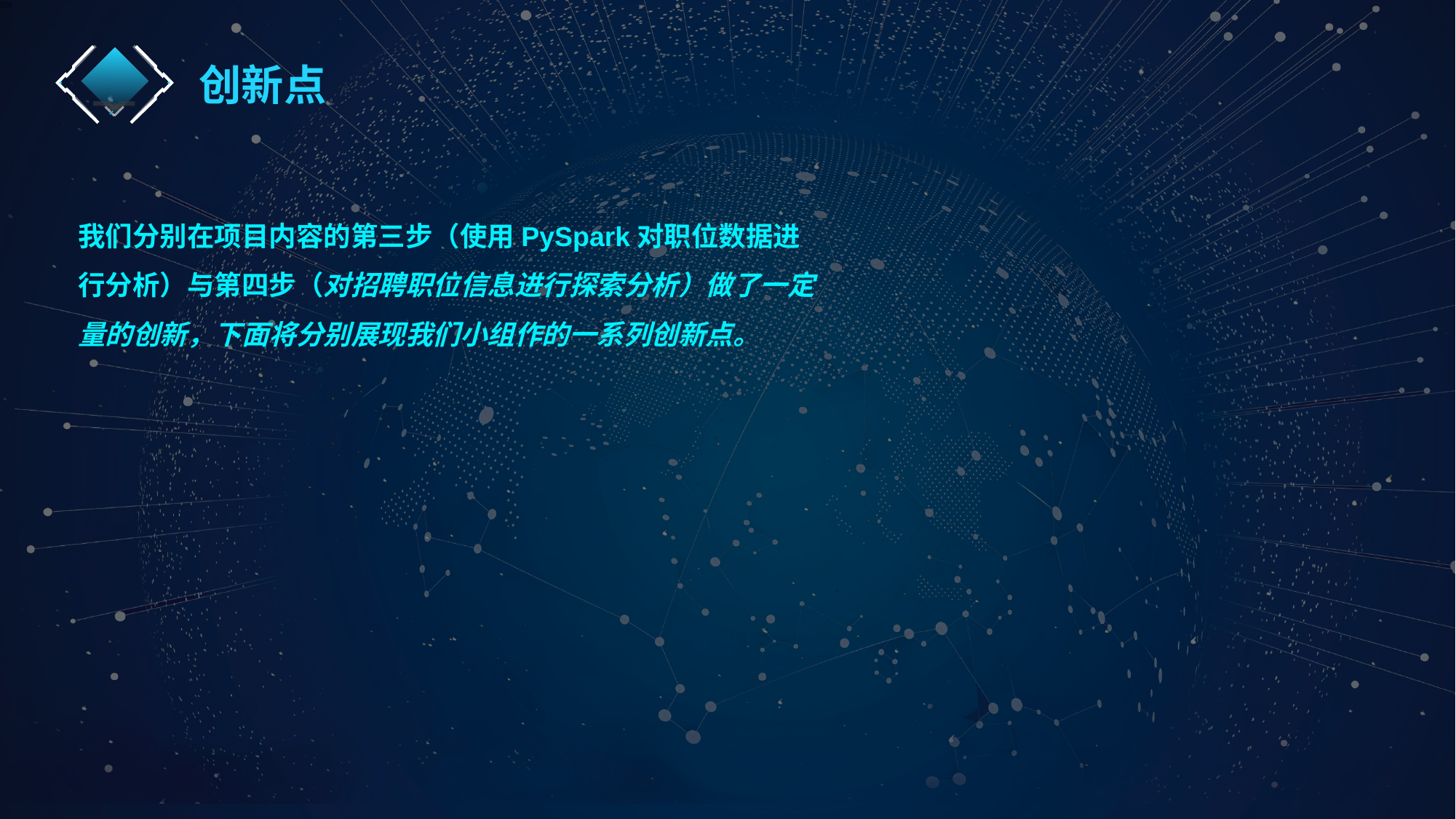

创新点
我们分别在项目内容的第三步（使用PySpark对职位数据进行分析）与第四步（对招聘职位信息进行探索分析）做了一定量的创新，下面将分别展现我们小组作的一系列创新点。